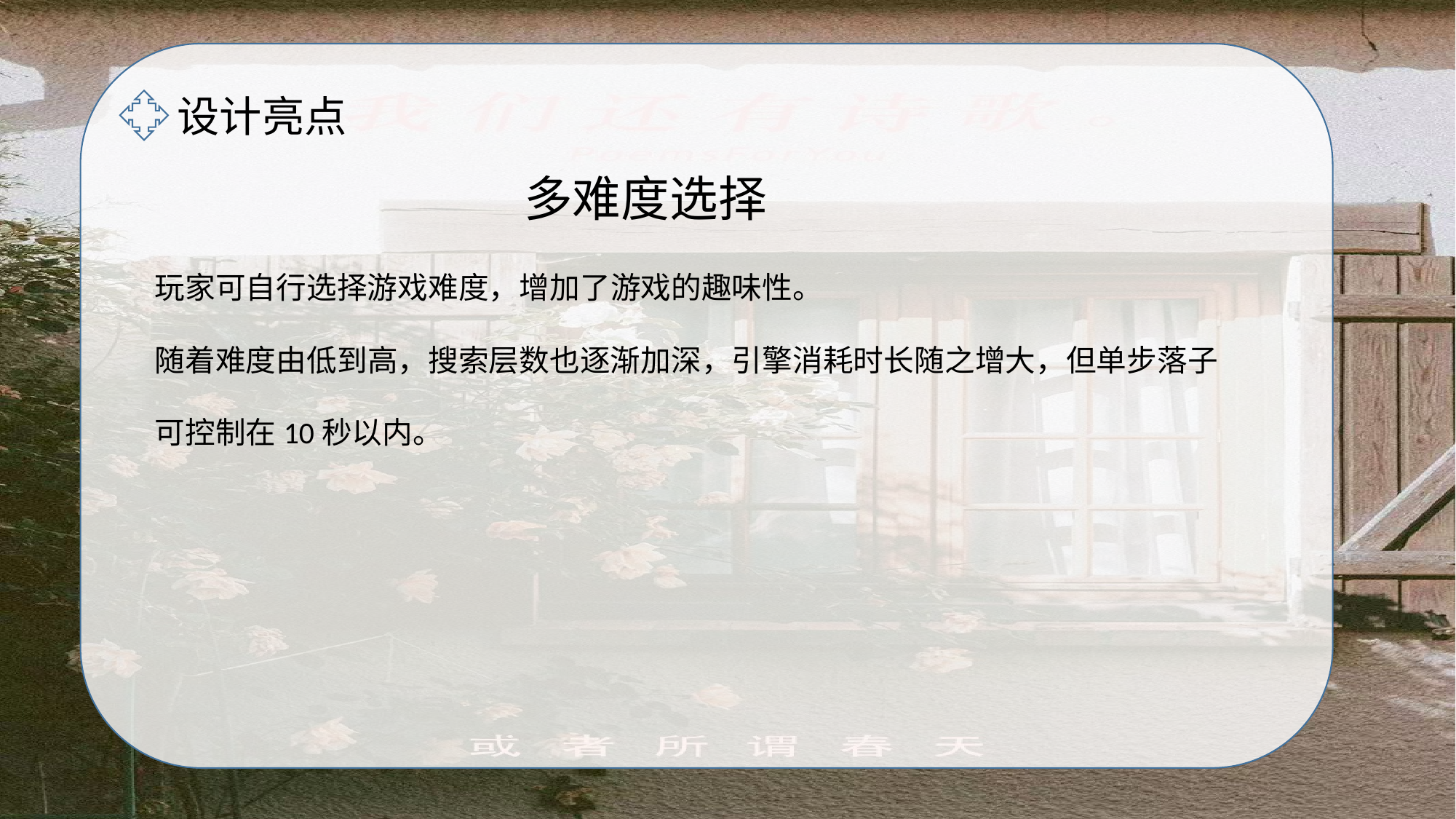

#
设计亮点

多难度选择

玩家可自行选择游戏难度，增加了游戏的趣味性。
随着难度由低到高，搜索层数也逐渐加深，引擎消耗时长随之增大，但单步落子可控制在10秒以内。